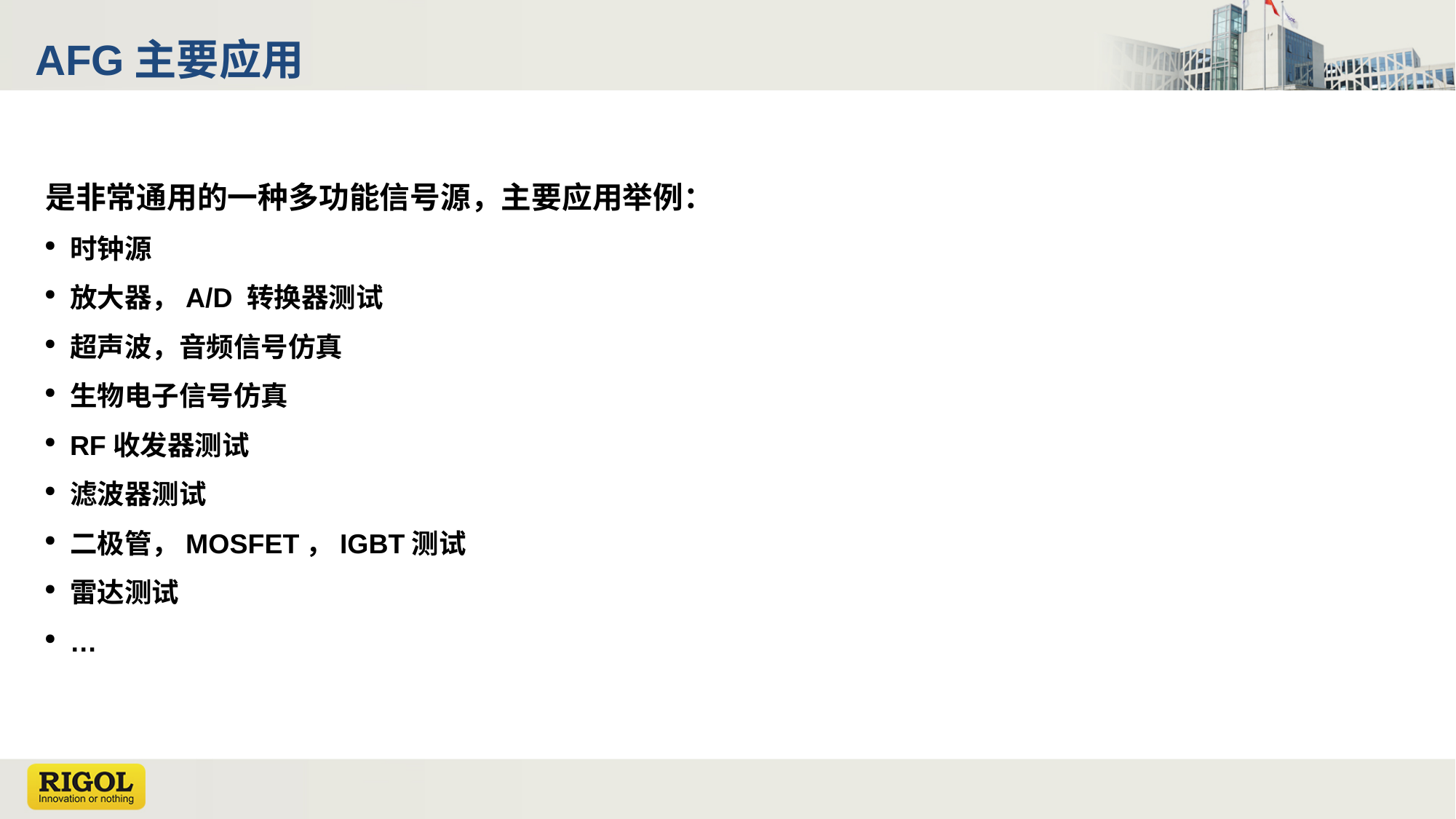

# AFG主要应用
是非常通用的一种多功能信号源，主要应用举例：
时钟源
放大器，A/D 转换器测试
超声波，音频信号仿真
生物电子信号仿真
RF收发器测试
滤波器测试
二极管，MOSFET，IGBT测试
雷达测试
…